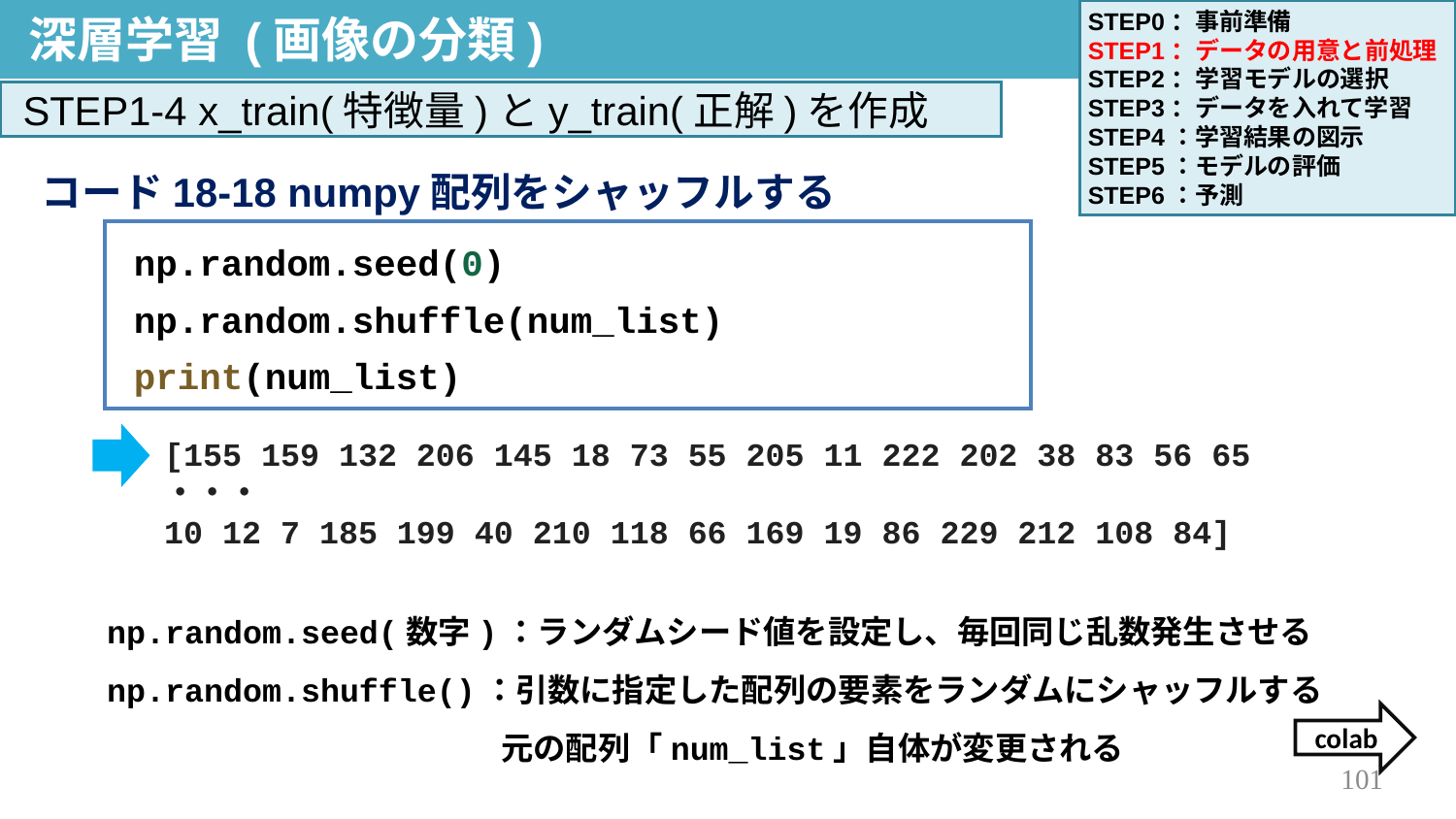

深層学習 (画像の分類)
STEP0：事前準備
STEP1：データの用意と前処理
STEP2：学習モデルの選択
STEP3：データを入れて学習
STEP4：学習結果の図示
STEP5：モデルの評価
STEP6：予測
決定木分析
STEP1-4 x_train(特徴量)とy_train(正解)を作成
コード18-18 numpy配列をシャッフルする
np.random.seed(0)
np.random.shuffle(num_list)
print(num_list)
[155 159 132 206 145 18 73 55 205 11 222 202 38 83 56 65
・・・
10 12 7 185 199 40 210 118 66 169 19 86 229 212 108 84]

np.random.seed(数字)：ランダムシード値を設定し、毎回同じ乱数発生させる
np.random.shuffle()：引数に指定した配列の要素をランダムにシャッフルする
　　　　　　　　　　　　 元の配列「num_list」自体が変更される
colab
101